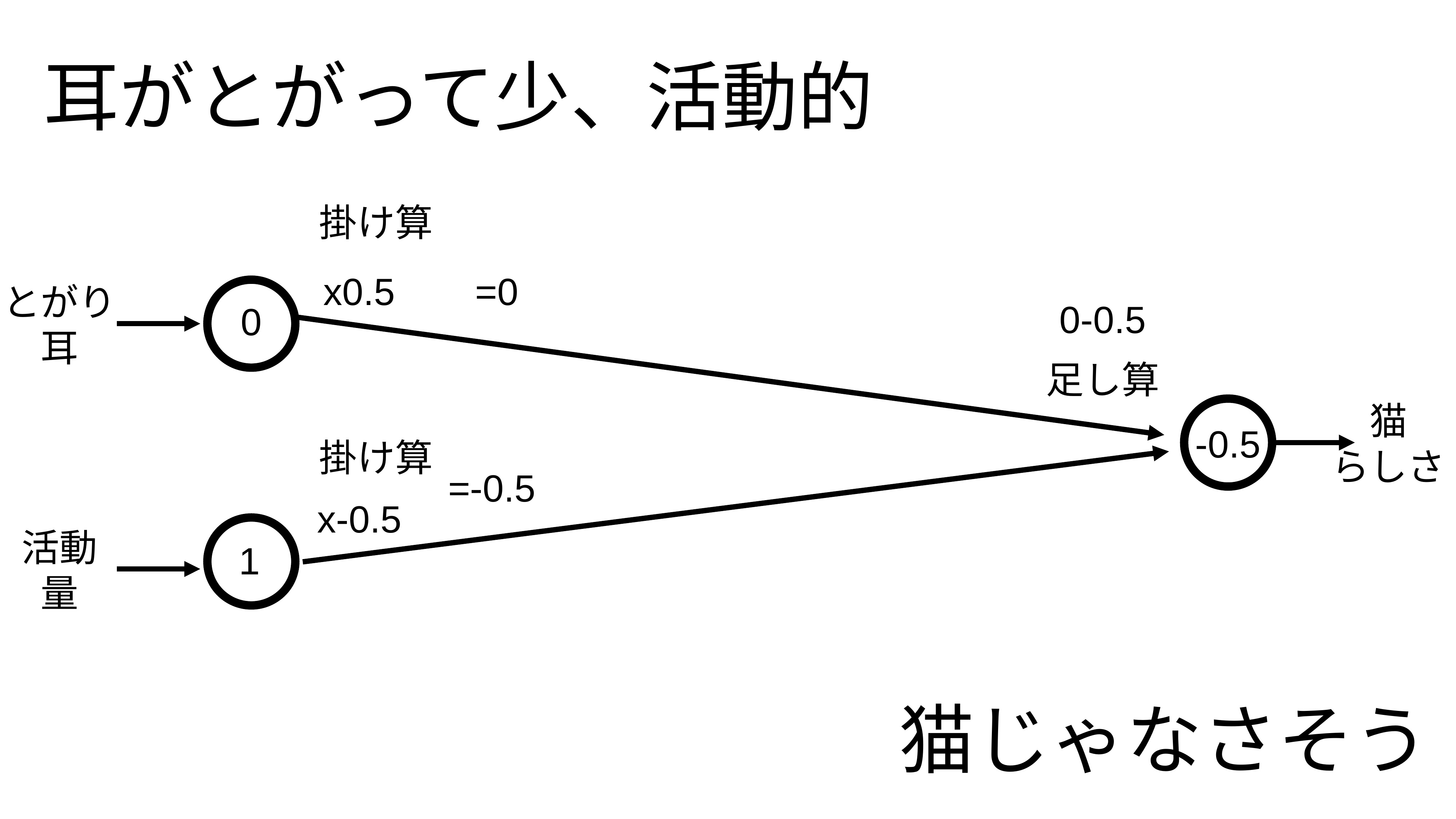

耳がとがって少、活動的
掛け算
x0.5
=0
とがり
耳

0-0.5
0

足し算
猫
らしさ

-0.5
掛け算

=-0.5
x-0.5
活動
量

1

猫じゃなさそう